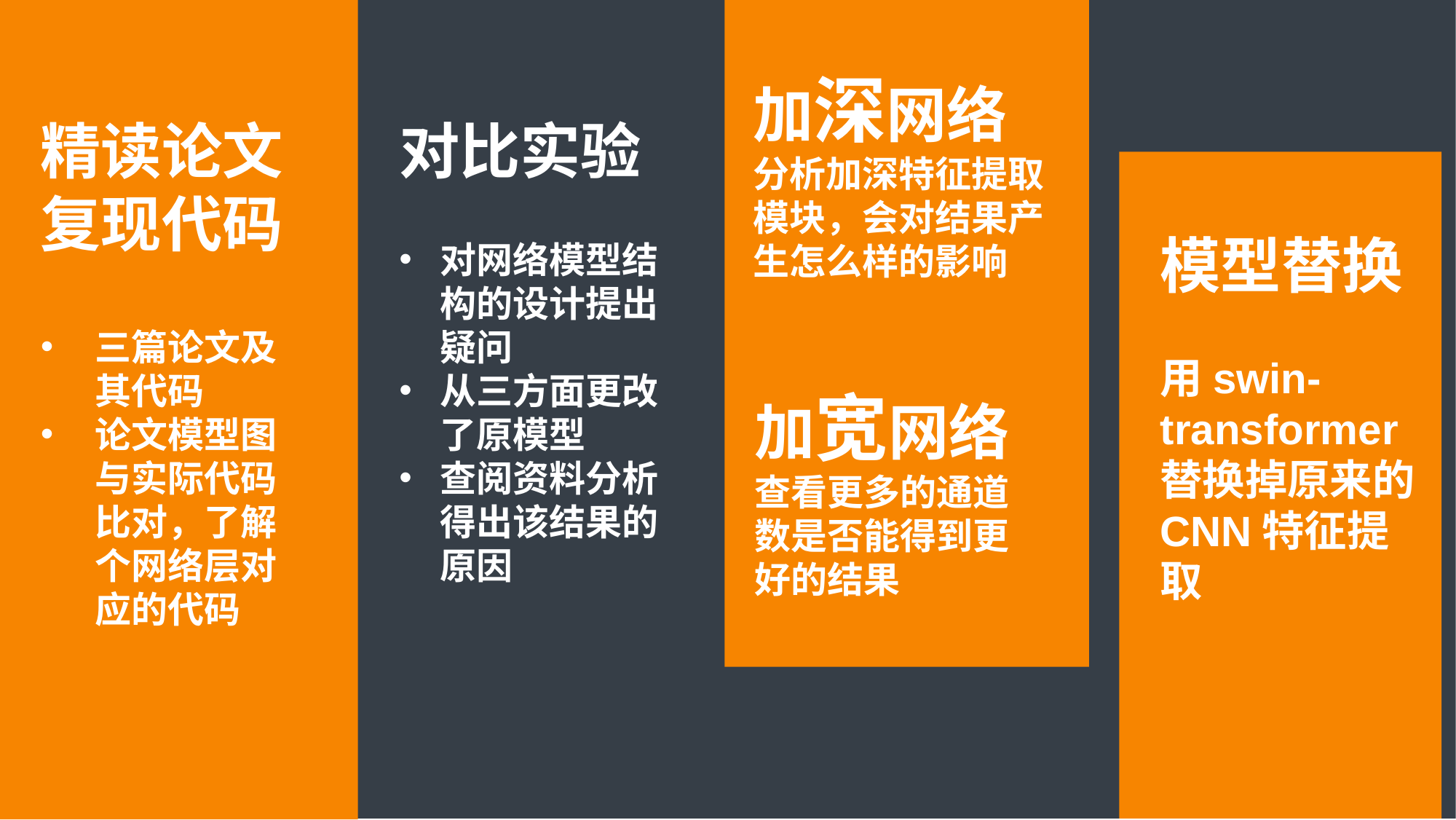

加深网络
分析加深特征提取模块，会对结果产生怎么样的影响
精读论文
复现代码

三篇论文及其代码
论文模型图与实际代码比对，了解个网络层对应的代码
对比实验

对网络模型结构的设计提出疑问
从三方面更改了原模型
查阅资料分析得出该结果的原因

模型替换

用swin-transformer替换掉原来的CNN特征提取
加宽网络
查看更多的通道数是否能得到更好的结果